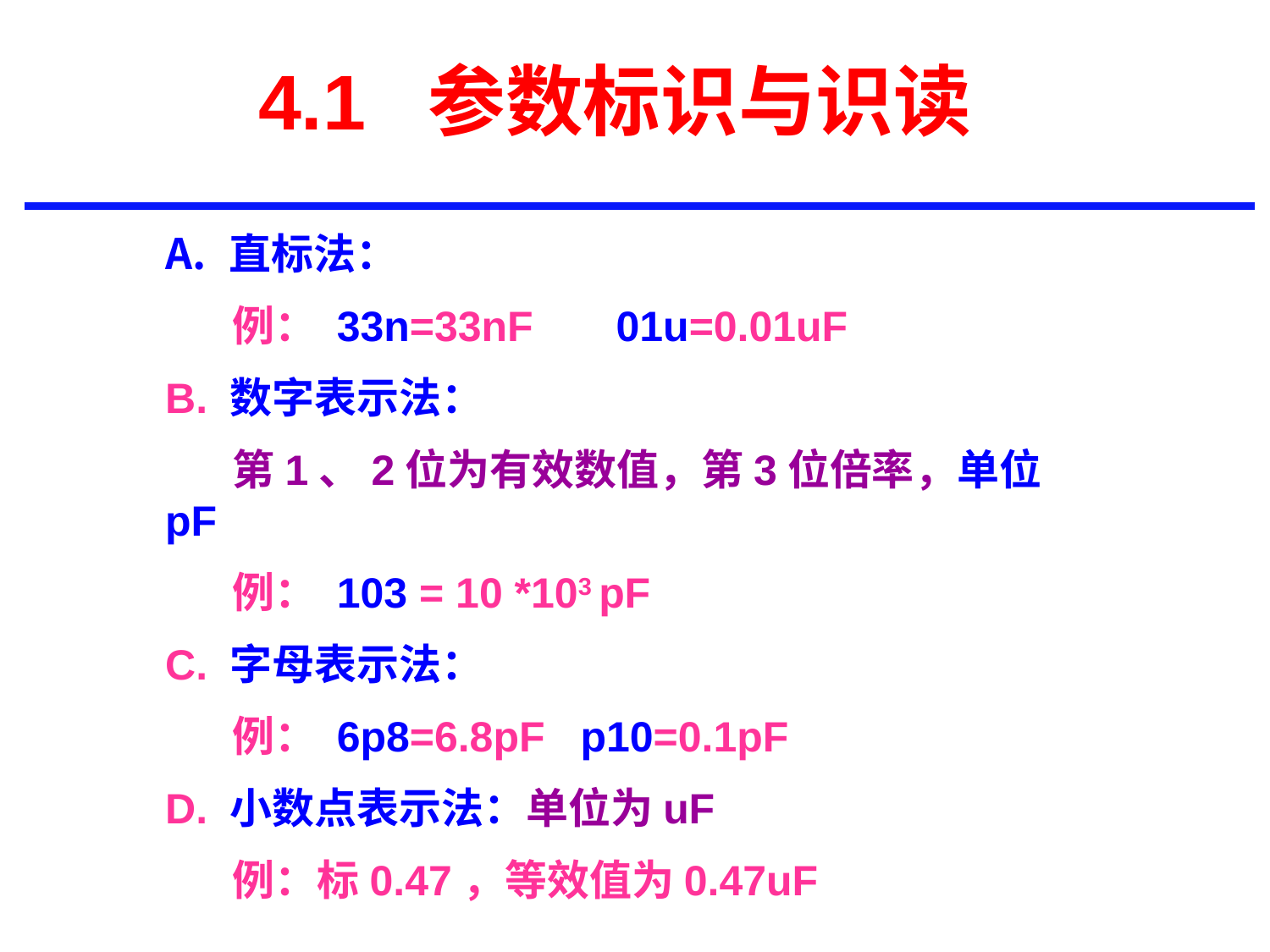

4.1  参数标识与识读
直标法：
      例： 33n=33nF       01u=0.01uF
B. 数字表示法：
      第1、2位为有效数值，第3位倍率，单位pF
      例： 103 = 10 *103 pF
C. 字母表示法：
      例： 6p8=6.8pF   p10=0.1pF
D. 小数点表示法：单位为uF
      例：标0.47，等效值为0.47uF